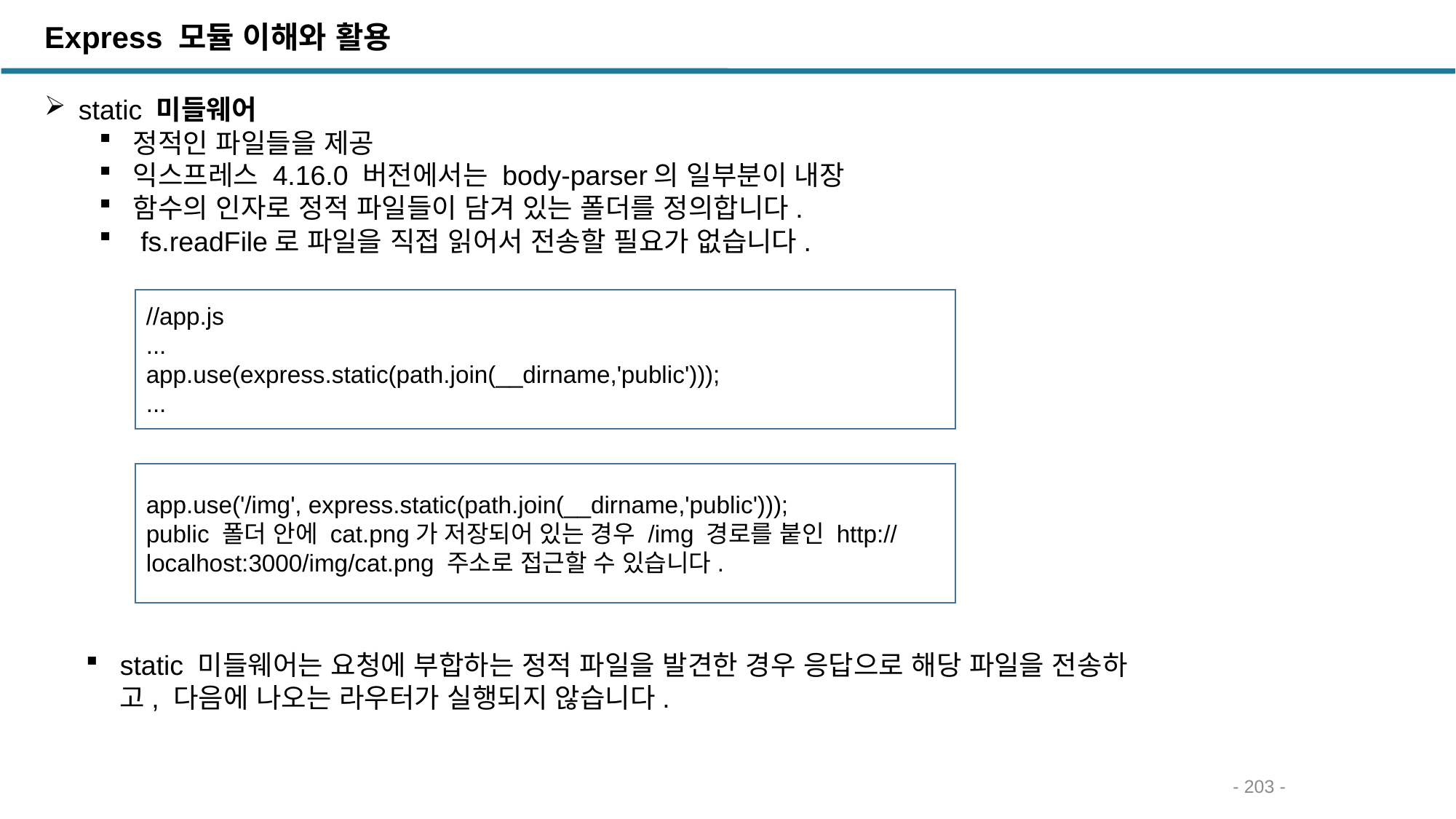

Express 모듈 이해와 활용
static 미들웨어
정적인 파일들을 제공
익스프레스 4.16.0 버전에서는 body-parser의 일부분이 내장
함수의 인자로 정적 파일들이 담겨 있는 폴더를 정의합니다.
 fs.readFile로 파일을 직접 읽어서 전송할 필요가 없습니다.
//app.js
...
app.use(express.static(path.join(__dirname,'public')));
...
app.use('/img', express.static(path.join(__dirname,'public')));
public 폴더 안에 cat.png가 저장되어 있는 경우 /img 경로를 붙인 http://localhost:3000/img/cat.png 주소로 접근할 수 있습니다.
static 미들웨어는 요청에 부합하는 정적 파일을 발견한 경우 응답으로 해당 파일을 전송하고, 다음에 나오는 라우터가 실행되지 않습니다.
- 203 -